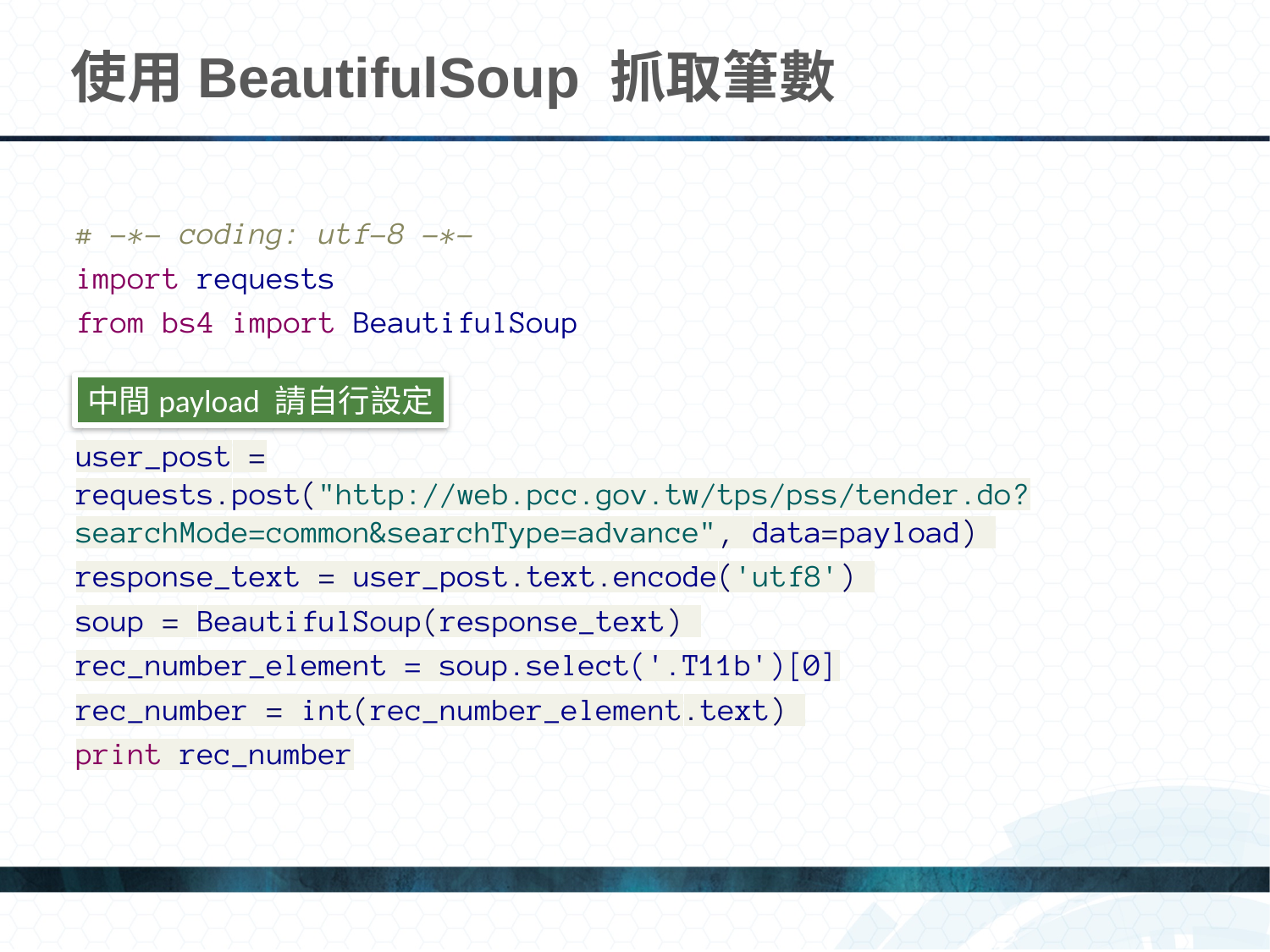

# 使用BeautifulSoup 抓取筆數
# -*- coding: utf-8 -*-
import requests
from bs4 import BeautifulSoup

user_post = requests.post("http://web.pcc.gov.tw/tps/pss/tender.do?searchMode=common&searchType=advance", data=payload)
response_text = user_post.text.encode('utf8')
soup = BeautifulSoup(response_text)
rec_number_element = soup.select('.T11b')[0]
rec_number = int(rec_number_element.text)
print rec_number

中間payload 請自行設定